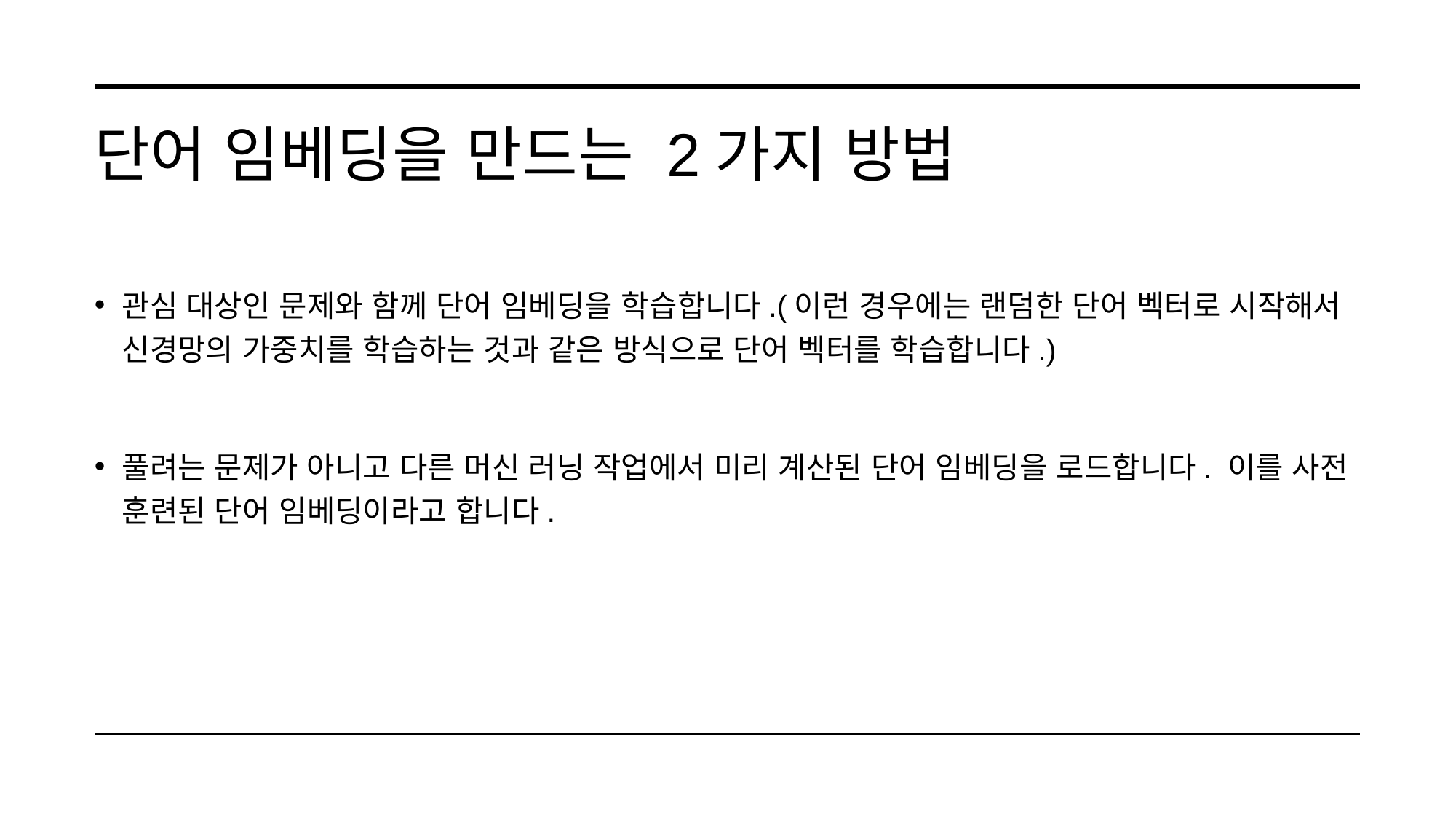

# 단어 임베딩을 만드는 2가지 방법
관심 대상인 문제와 함께 단어 임베딩을 학습합니다.(이런 경우에는 랜덤한 단어 벡터로 시작해서 신경망의 가중치를 학습하는 것과 같은 방식으로 단어 벡터를 학습합니다.)

풀려는 문제가 아니고 다른 머신 러닝 작업에서 미리 계산된 단어 임베딩을 로드합니다. 이를 사전 훈련된 단어 임베딩이라고 합니다.